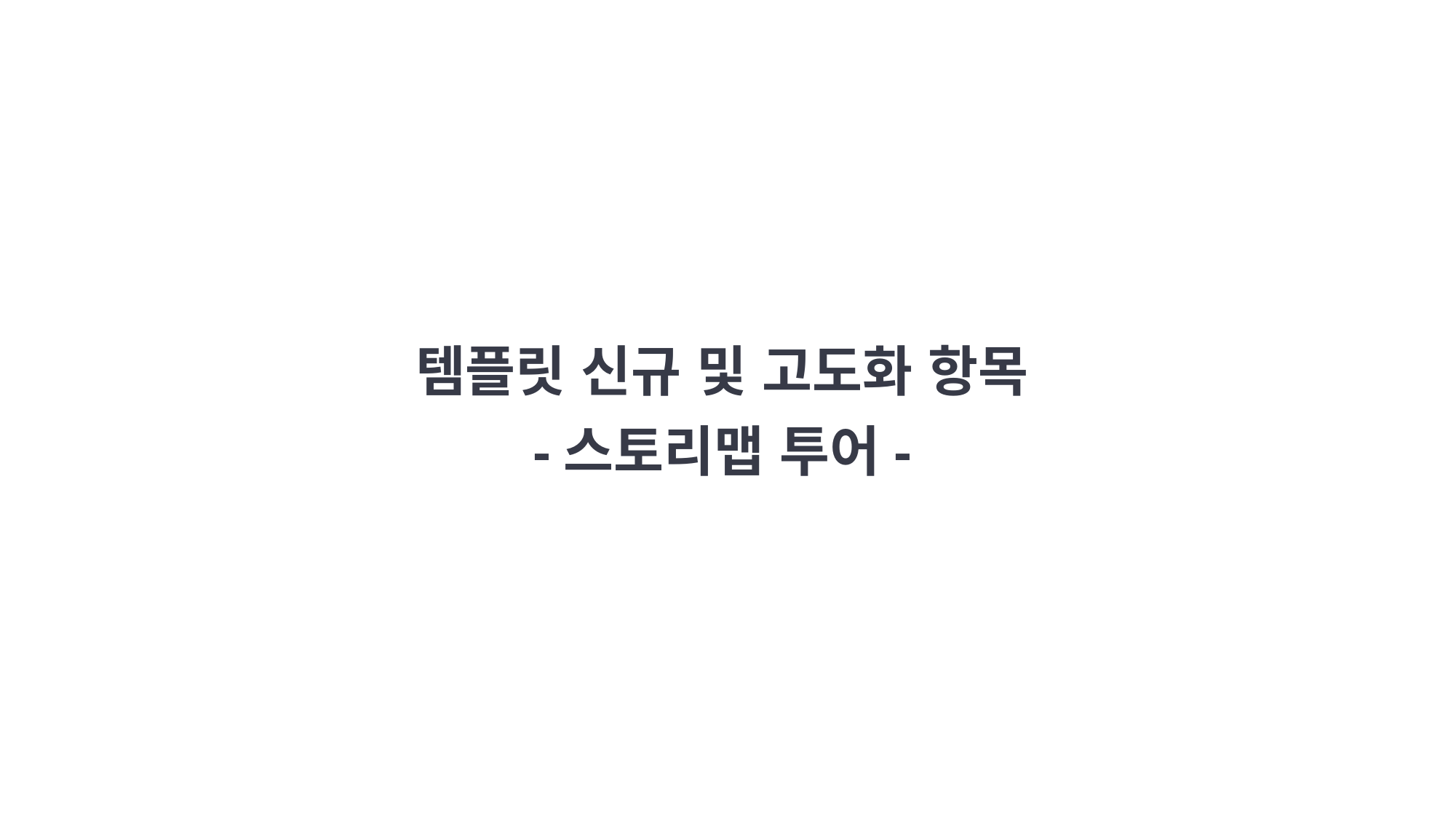

템플릿 신규 및 고도화 항목
-스토리맵 투어-